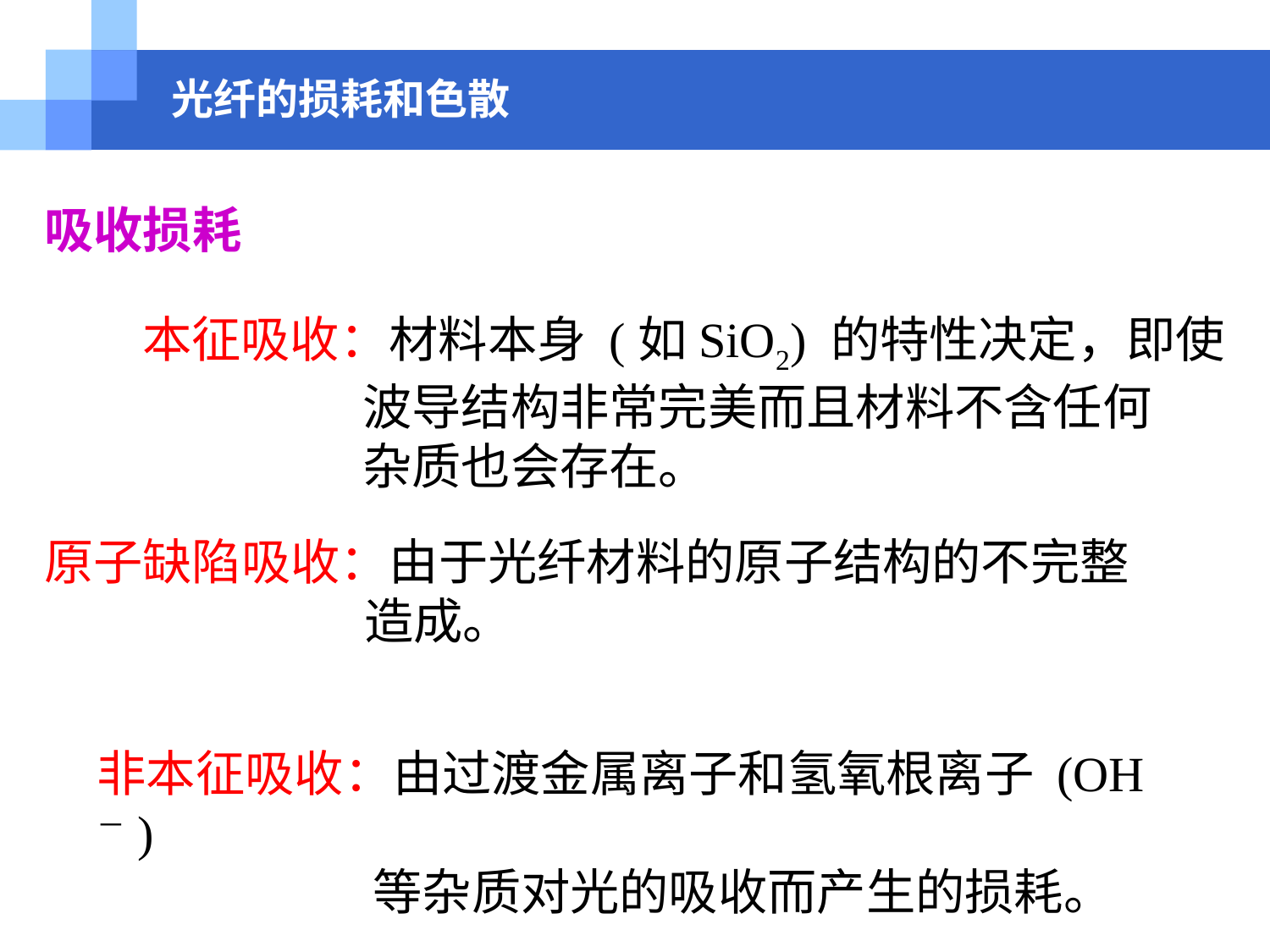

光纤的损耗和色散
吸收损耗
    本征吸收：材料本身 (如SiO2) 的特性决定，即使
                        波导结构非常完美而且材料不含任何
                        杂质也会存在。
原子缺陷吸收：由于光纤材料的原子结构的不完整
                            造成。
非本征吸收：由过渡金属离子和氢氧根离子 (OH－)
                        等杂质对光的吸收而产生的损耗。